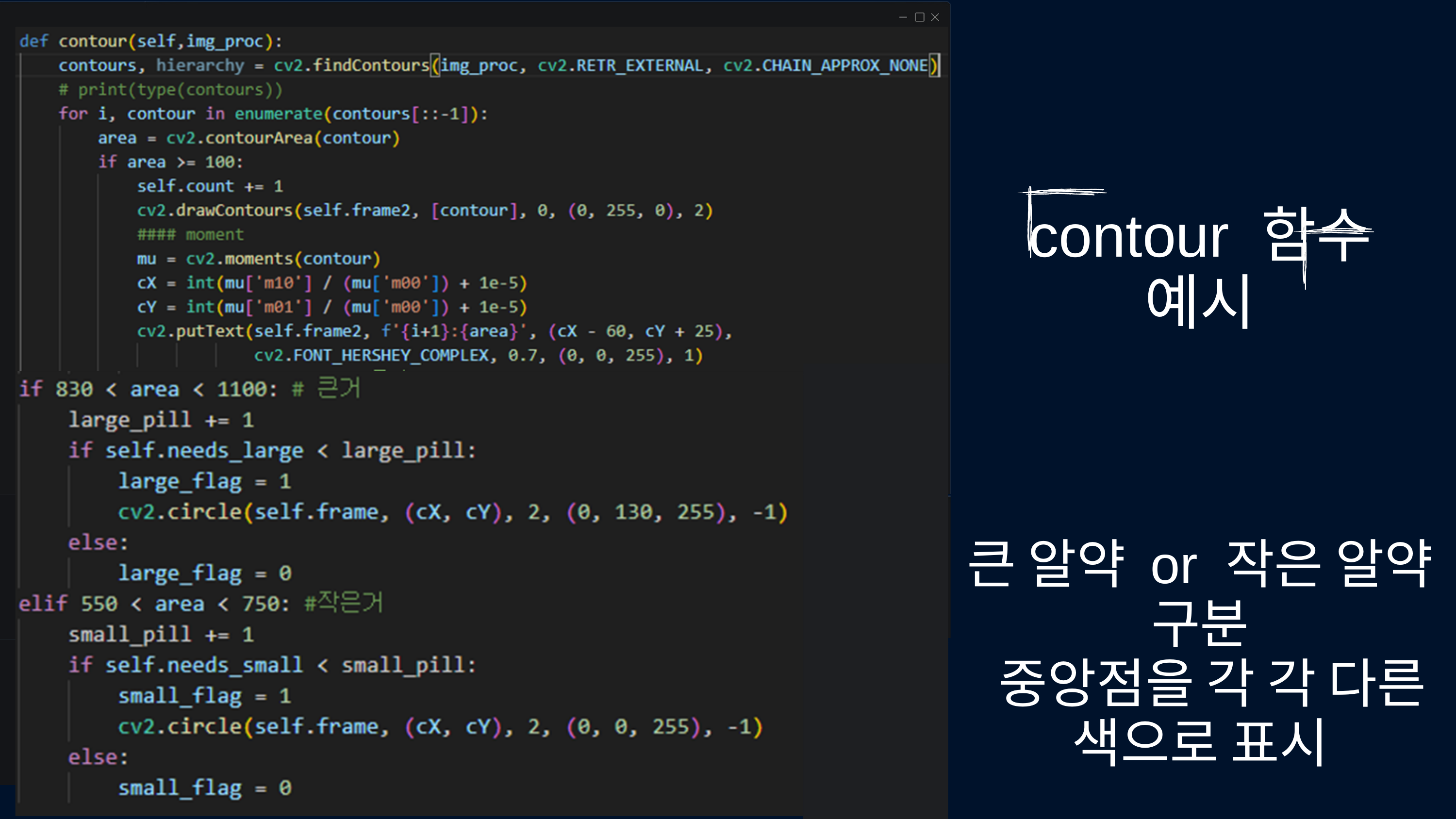

contour 함수 예시

큰 알약 or 작은 알약 구분
 중앙점을 각 각 다른 색으로 표시